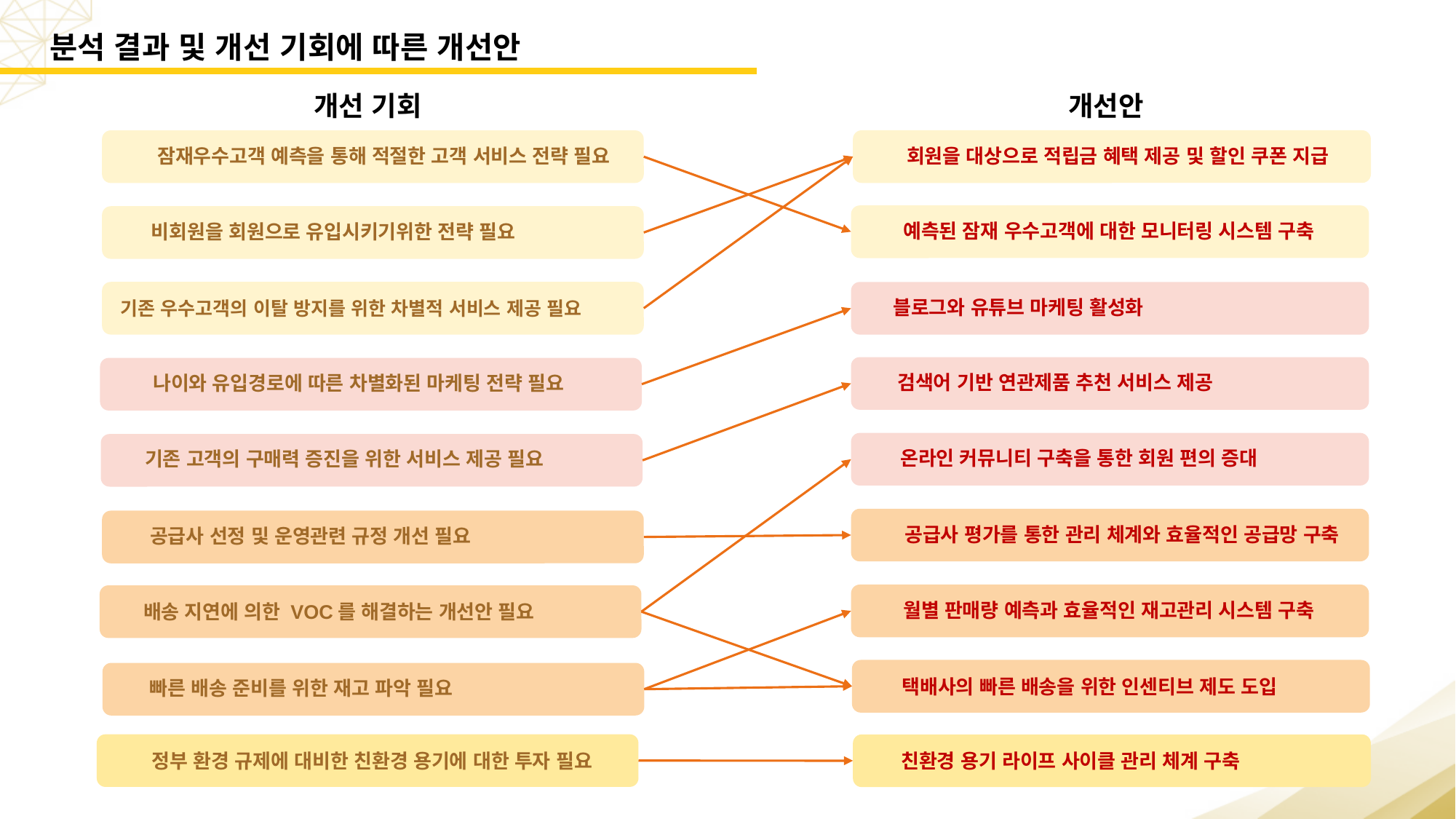

분석 결과 및 개선 기회에 따른 개선안
개선 기회
개선안

회원을 대상으로 적립금 혜택 제공 및 할인 쿠폰 지급

잠재우수고객 예측을 통해 적절한 고객 서비스 전략 필요

예측된 잠재 우수고객에 대한 모니터링 시스템 구축

비회원을 회원으로 유입시키기위한 전략 필요

기존 우수고객의 이탈 방지를 위한 차별적 서비스 제공 필요

블로그와 유튜브 마케팅 활성화

검색어 기반 연관제품 추천 서비스 제공

나이와 유입경로에 따른 차별화된 마케팅 전략 필요

온라인 커뮤니티 구축을 통한 회원 편의 증대

기존 고객의 구매력 증진을 위한 서비스 제공 필요

공급사 평가를 통한 관리 체계와 효율적인 공급망 구축

공급사 선정 및 운영관련 규정 개선 필요

월별 판매량 예측과 효율적인 재고관리 시스템 구축

배송 지연에 의한 VOC를 해결하는 개선안 필요

택배사의 빠른 배송을 위한 인센티브 제도 도입

빠른 배송 준비를 위한 재고 파악 필요

정부 환경 규제에 대비한 친환경 용기에 대한 투자 필요

친환경 용기 라이프 사이클 관리 체계 구축